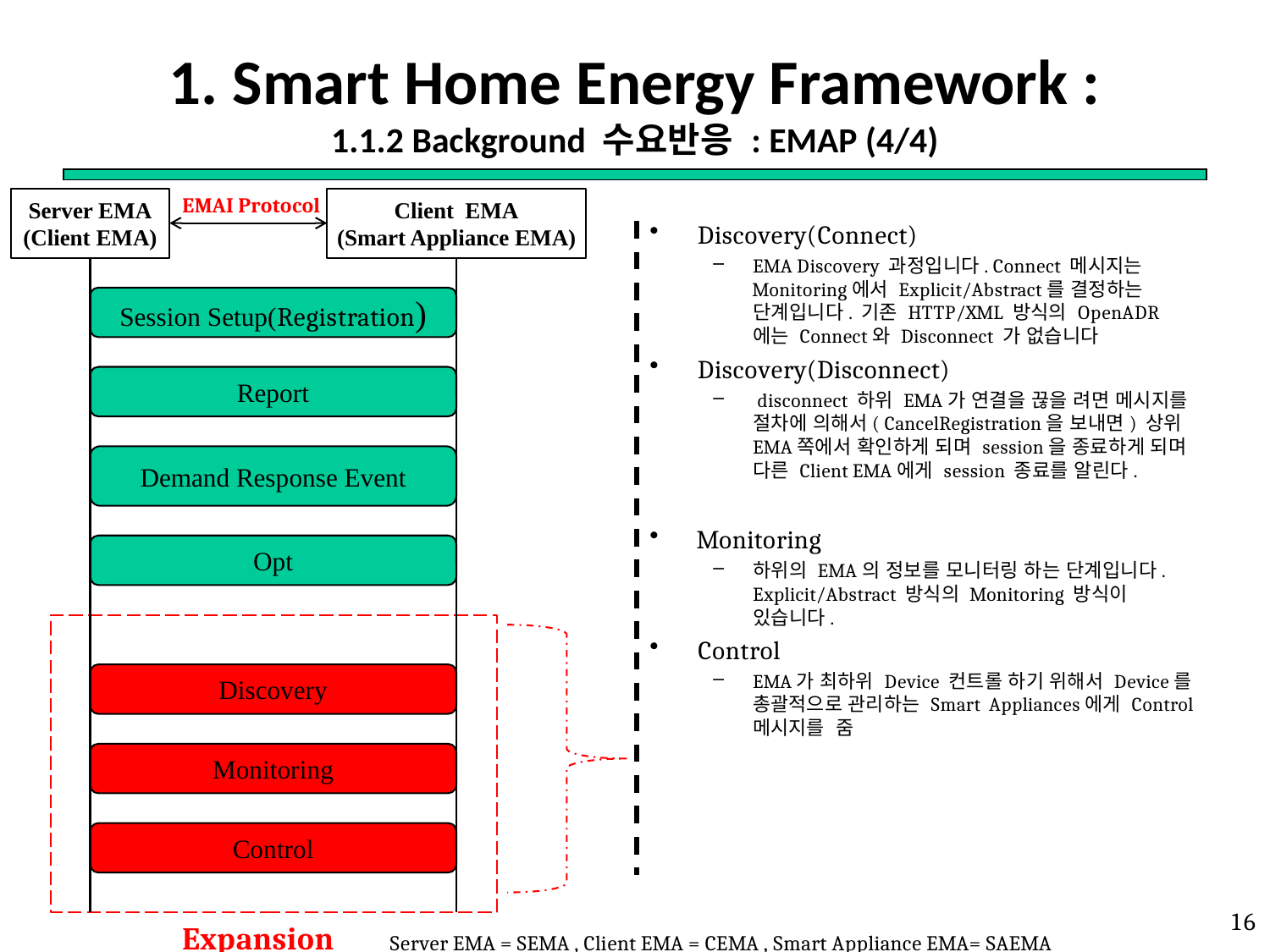

# 1. Smart Home Energy Framework : 1.1.2 Background 수요반응 : EMAP (4/4)
EMAI Protocol
Server EMA
(Client EMA)
Client  EMA
(Smart Appliance EMA)
Session Setup(Registration)
Report
Demand Response Event
Opt
Discovery
Monitoring
Control
Discovery(Connect)
EMA Discovery 과정입니다. Connect 메시지는 Monitoring에서 Explicit/Abstract를 결정하는 단계입니다. 기존 HTTP/XML 방식의 OpenADR에는 Connect와 Disconnect 가 없습니다
Discovery(Disconnect)
 disconnect 하위 EMA가 연결을 끊을 려면 메시지를 절차에 의해서( CancelRegistration을 보내면) 상위 EMA쪽에서 확인하게 되며 session을 종료하게 되며 다른 Client EMA에게 session 종료를 알린다.

Monitoring
하위의 EMA의 정보를 모니터링 하는 단계입니다. Explicit/Abstract 방식의 Monitoring 방식이 있습니다.
Control
EMA가 최하위 Device 컨트롤 하기 위해서 Device를 총괄적으로 관리하는 Smart  Appliances에게 Control 메시지를  줌

16
Expansion
Server EMA = SEMA , Client EMA = CEMA , Smart Appliance EMA= SAEMA